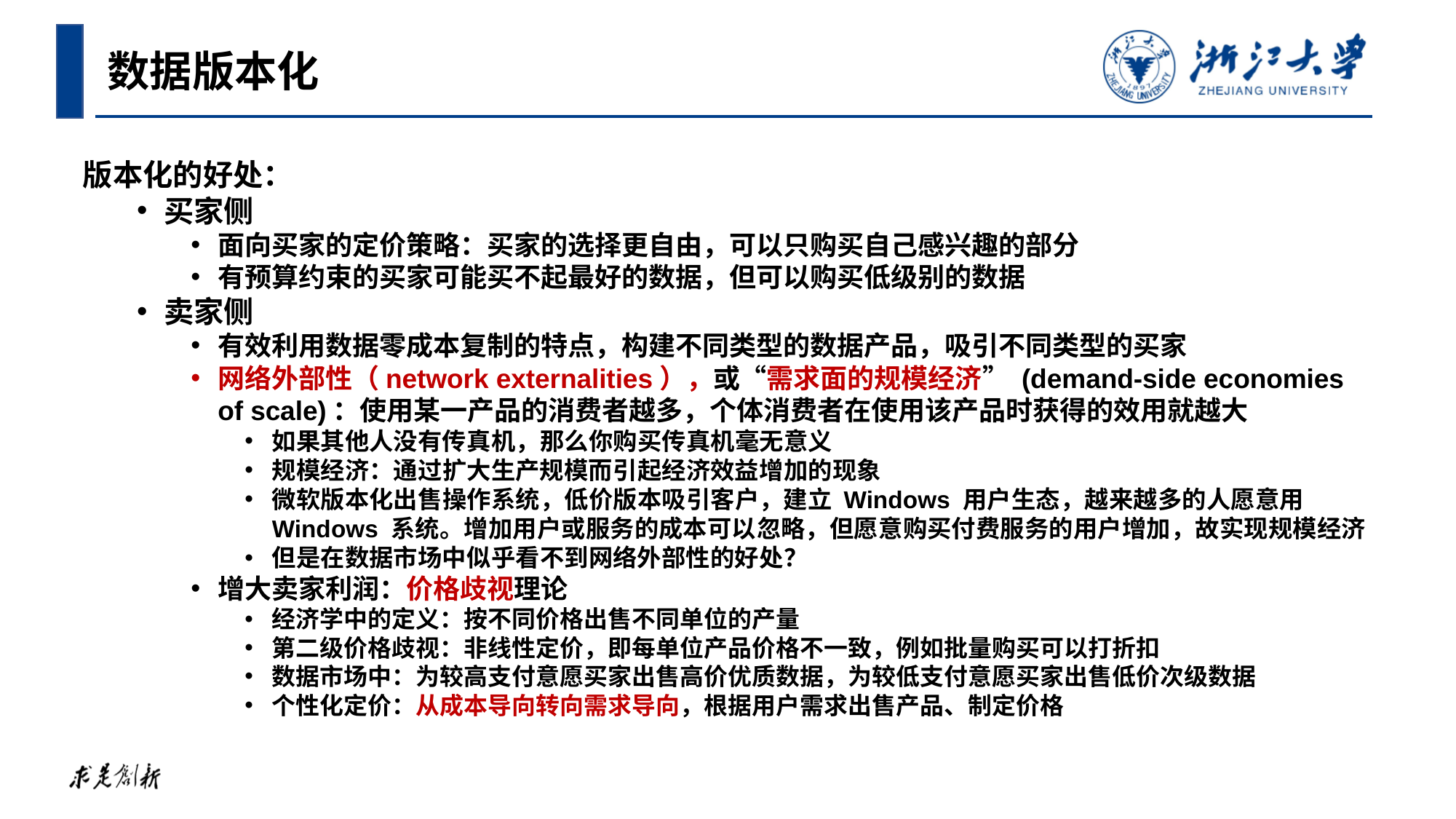

数据版本化
版本化的好处：
买家侧
面向买家的定价策略：买家的选择更自由，可以只购买自己感兴趣的部分
有预算约束的买家可能买不起最好的数据，但可以购买低级别的数据
卖家侧
有效利用数据零成本复制的特点，构建不同类型的数据产品，吸引不同类型的买家
网络外部性（network externalities），或“需求面的规模经济” (demand-side economies of scale)：使用某一产品的消费者越多，个体消费者在使用该产品时获得的效用就越大
如果其他人没有传真机，那么你购买传真机毫无意义
规模经济：通过扩大生产规模而引起经济效益增加的现象
微软版本化出售操作系统，低价版本吸引客户，建立 Windows 用户生态，越来越多的人愿意用 Windows 系统。增加用户或服务的成本可以忽略，但愿意购买付费服务的用户增加，故实现规模经济
但是在数据市场中似乎看不到网络外部性的好处？
增大卖家利润：价格歧视理论
经济学中的定义：按不同价格出售不同单位的产量
第二级价格歧视：非线性定价，即每单位产品价格不一致，例如批量购买可以打折扣
数据市场中：为较高支付意愿买家出售高价优质数据，为较低支付意愿买家出售低价次级数据
个性化定价：从成本导向转向需求导向，根据用户需求出售产品、制定价格
16